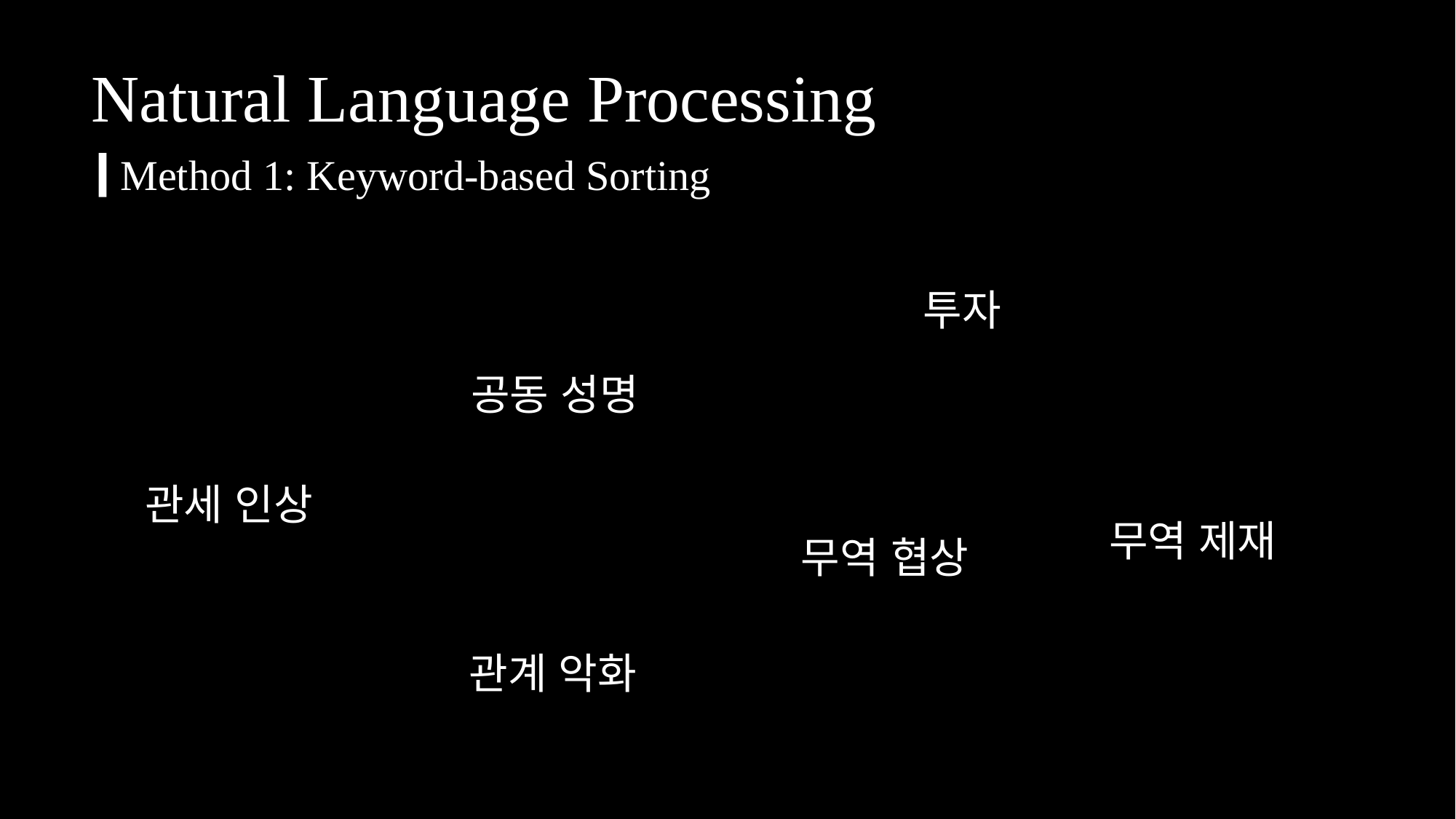

# Natural Language Processing
 Method 1: Keyword-based Sorting

 투자
공동 성명

 관세 인상
무역 제재
 무역 협상
 관계 악화